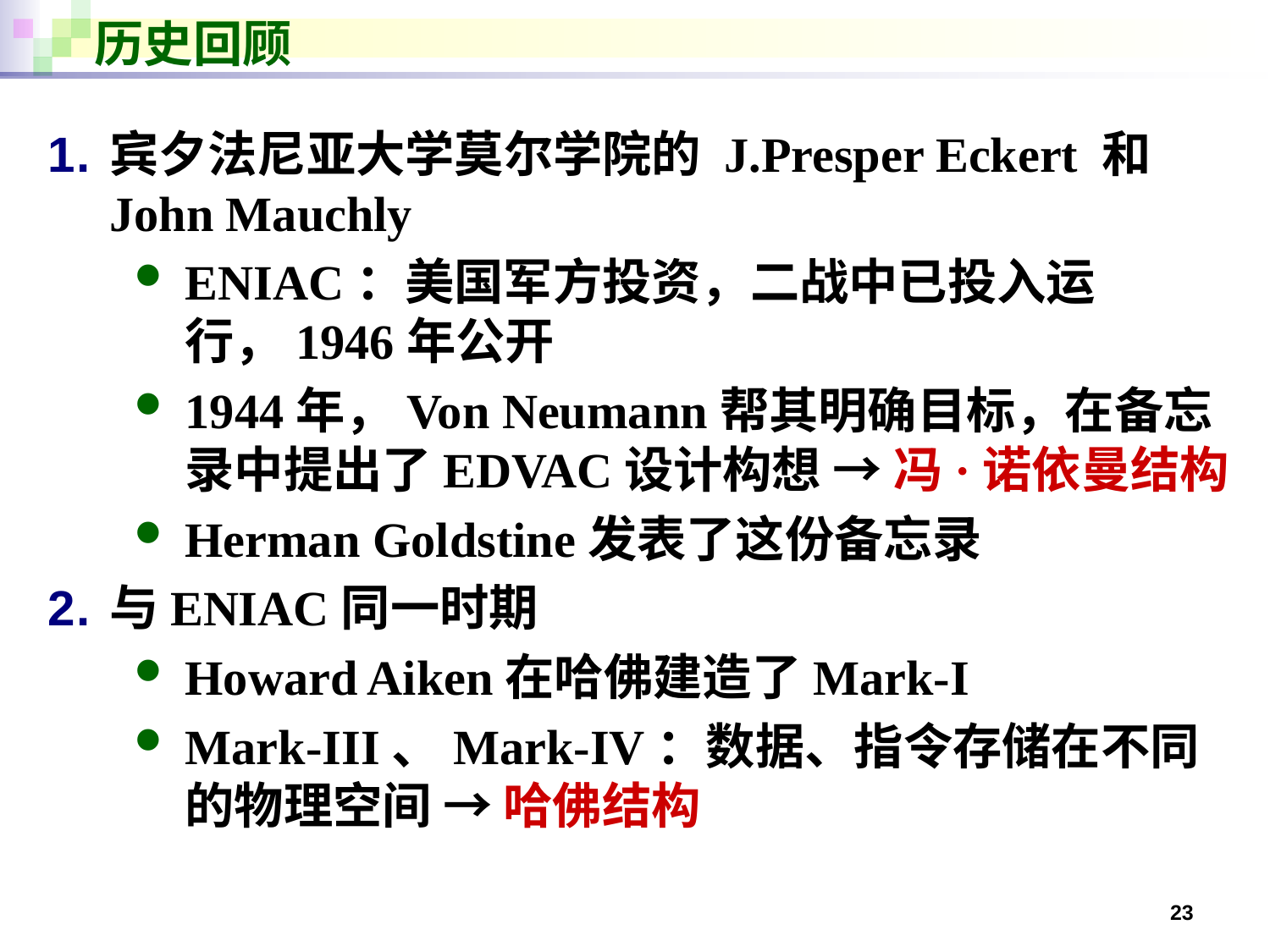

# 历史回顾
宾夕法尼亚大学莫尔学院的 J.Presper Eckert 和John Mauchly
ENIAC：美国军方投资，二战中已投入运行，1946年公开
1944年，Von Neumann帮其明确目标，在备忘录中提出了EDVAC设计构想 → 冯·诺依曼结构
Herman Goldstine发表了这份备忘录
与ENIAC同一时期
Howard Aiken在哈佛建造了Mark-I
Mark-III、Mark-IV：数据、指令存储在不同的物理空间 → 哈佛结构
23